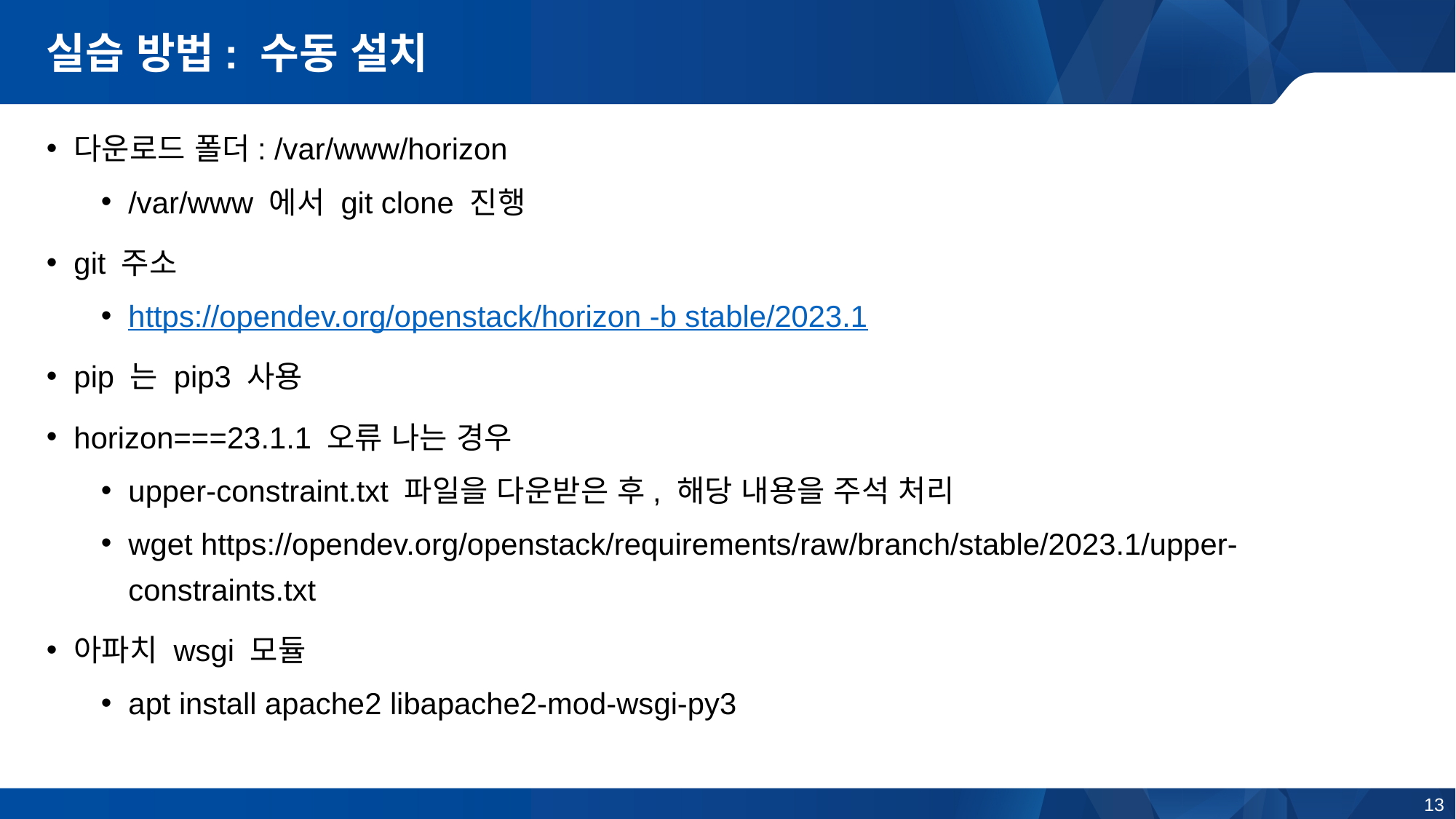

# 실습 방법: 수동 설치
다운로드 폴더: /var/www/horizon
/var/www 에서 git clone 진행
git 주소
https://opendev.org/openstack/horizon -b stable/2023.1
pip 는 pip3 사용
horizon===23.1.1 오류 나는 경우
upper-constraint.txt 파일을 다운받은 후, 해당 내용을 주석 처리
wget https://opendev.org/openstack/requirements/raw/branch/stable/2023.1/upper-constraints.txt
아파치 wsgi 모듈
apt install apache2 libapache2-mod-wsgi-py3
13